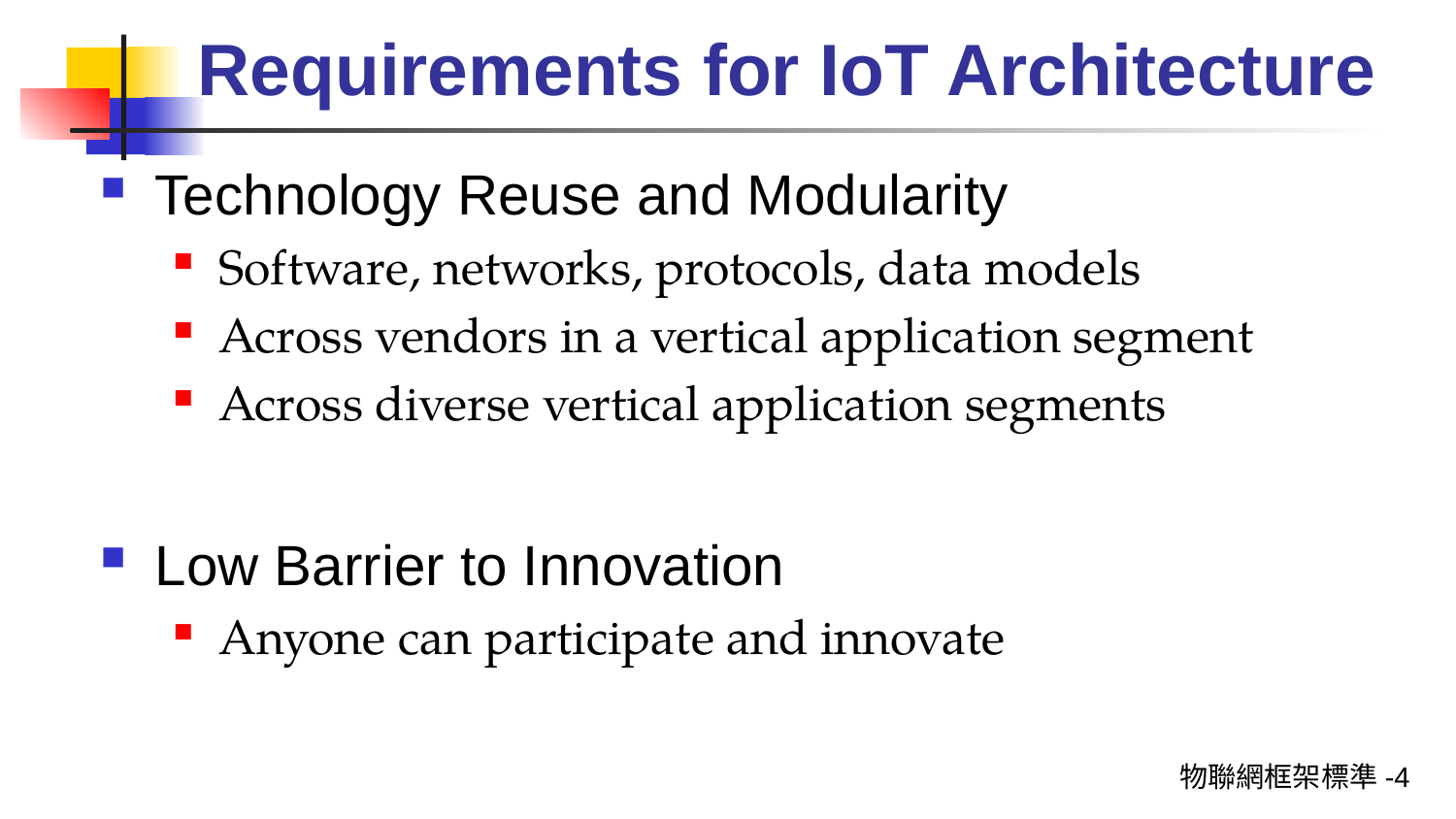

# Requirements for IoT Architecture
Technology Reuse and Modularity
Software, networks, protocols, data models
Across vendors in a vertical application segment
Across diverse vertical application segments

Low Barrier to Innovation
Anyone can participate and innovate

物聯網框架標準-4